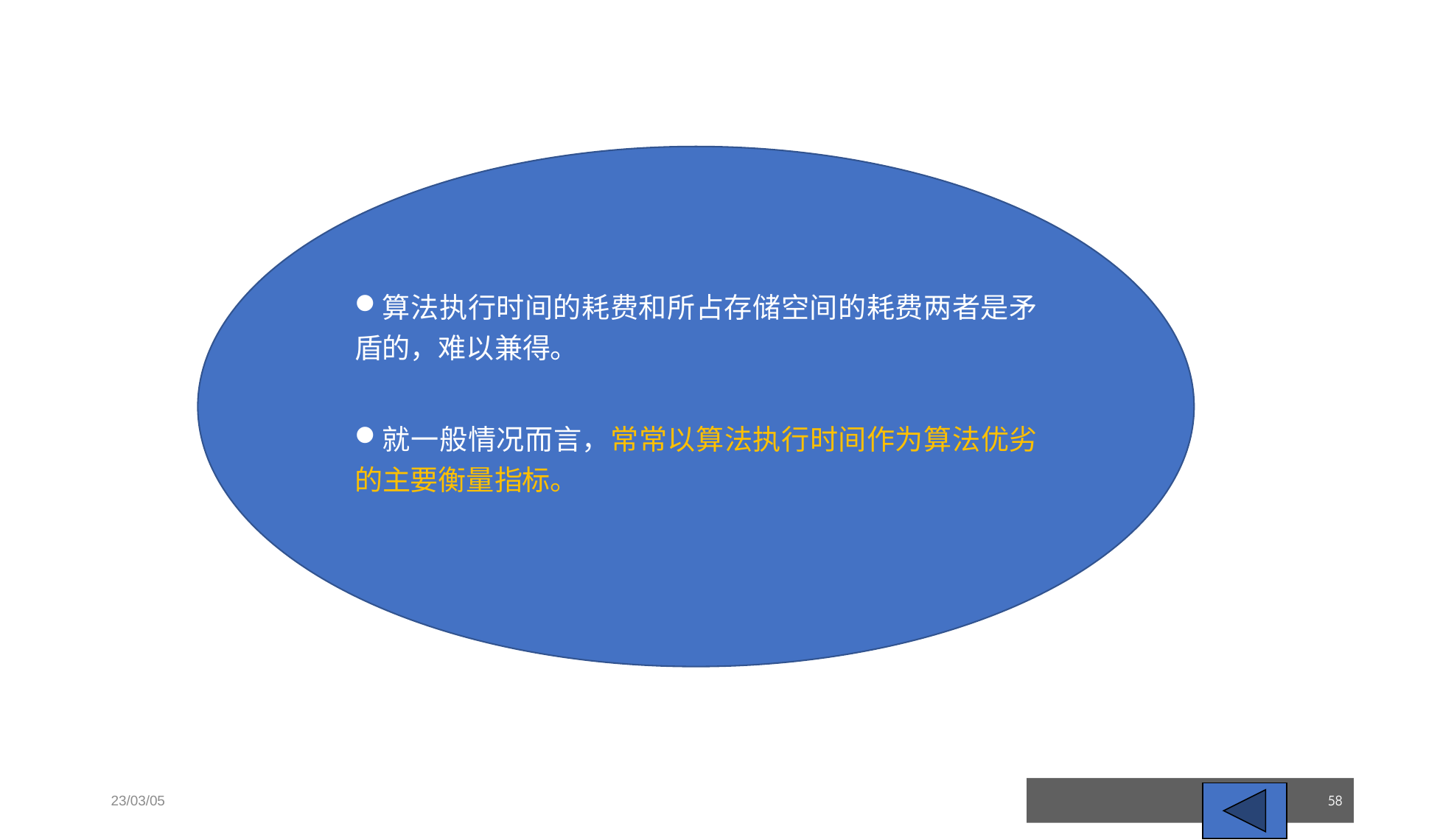

算法执行时间的耗费和所占存储空间的耗费两者是矛盾的，难以兼得。

就一般情况而言，常常以算法执行时间作为算法优劣的主要衡量指标。

23/03/05
58